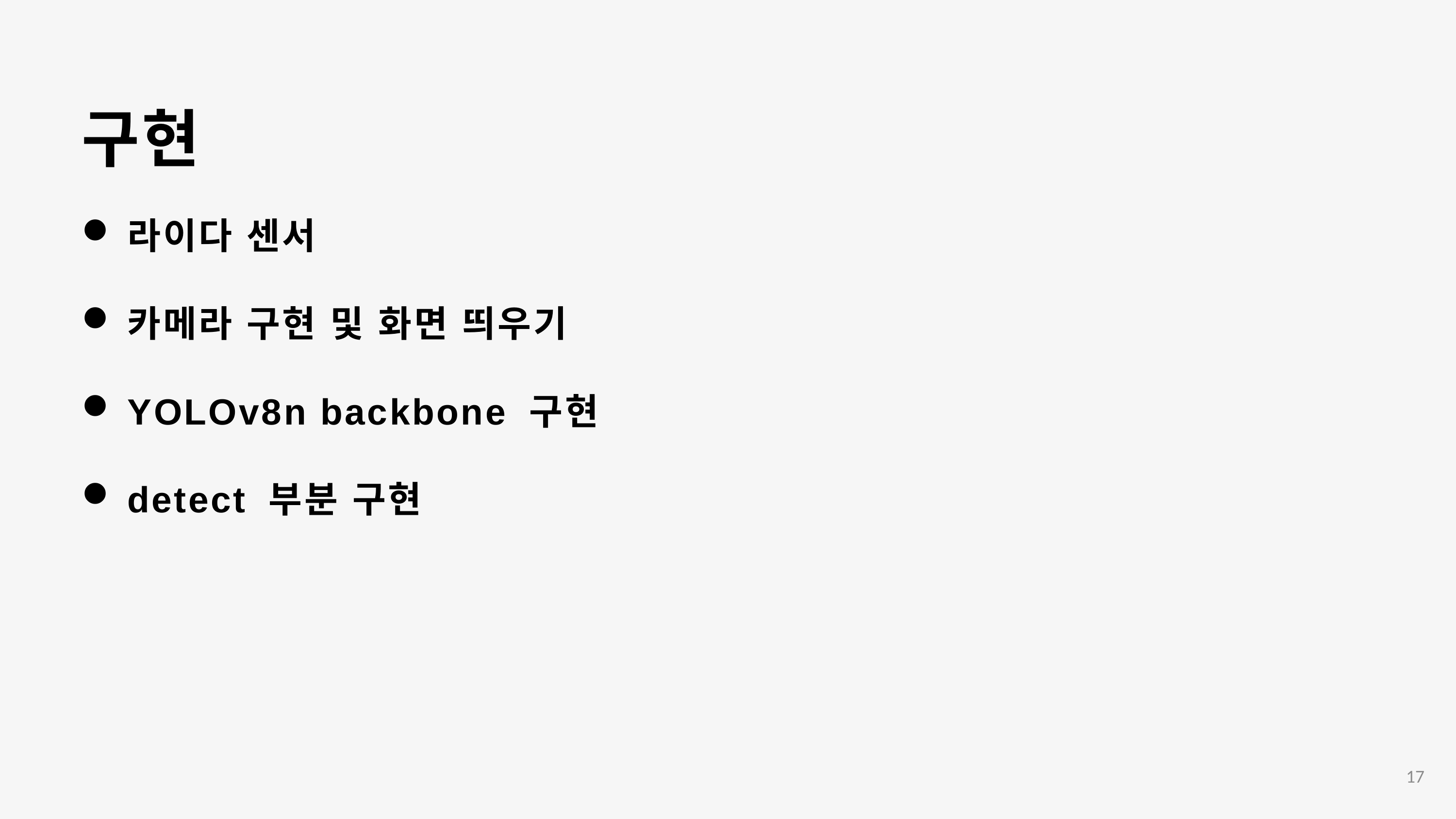

구현
라이다 센서
카메라 구현 및 화면 띄우기
YOLOv8n backbone 구현
detect 부분 구현

17